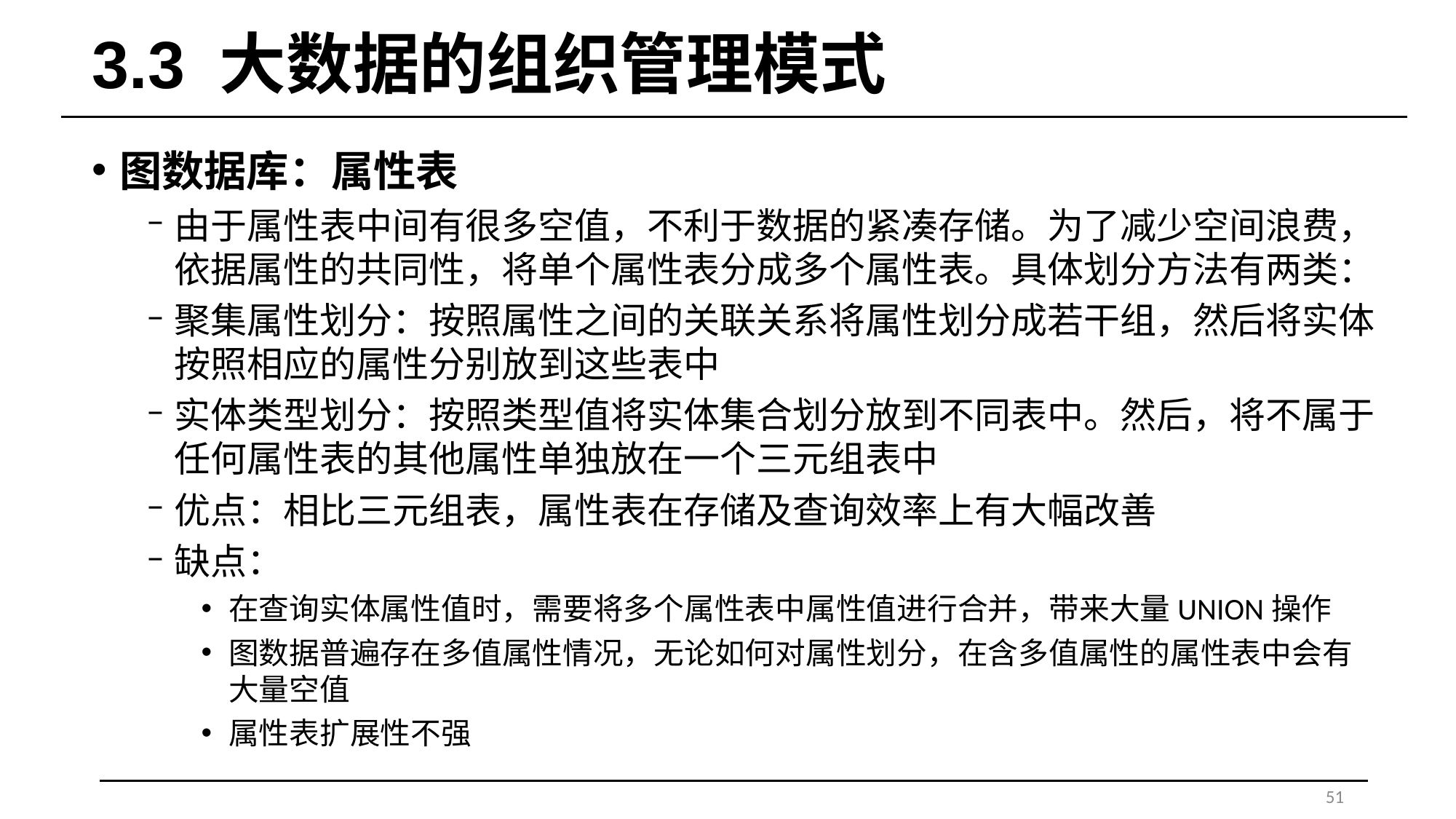

# 3.3 大数据的组织管理模式
图数据库：属性表
由于属性表中间有很多空值，不利于数据的紧凑存储。为了减少空间浪费，依据属性的共同性，将单个属性表分成多个属性表。具体划分方法有两类：
聚集属性划分：按照属性之间的关联关系将属性划分成若干组，然后将实体按照相应的属性分别放到这些表中
实体类型划分：按照类型值将实体集合划分放到不同表中。然后，将不属于任何属性表的其他属性单独放在一个三元组表中
优点：相比三元组表，属性表在存储及查询效率上有大幅改善
缺点：
在查询实体属性值时，需要将多个属性表中属性值进行合并，带来大量UNION操作
图数据普遍存在多值属性情况，无论如何对属性划分，在含多值属性的属性表中会有大量空值
属性表扩展性不强

51